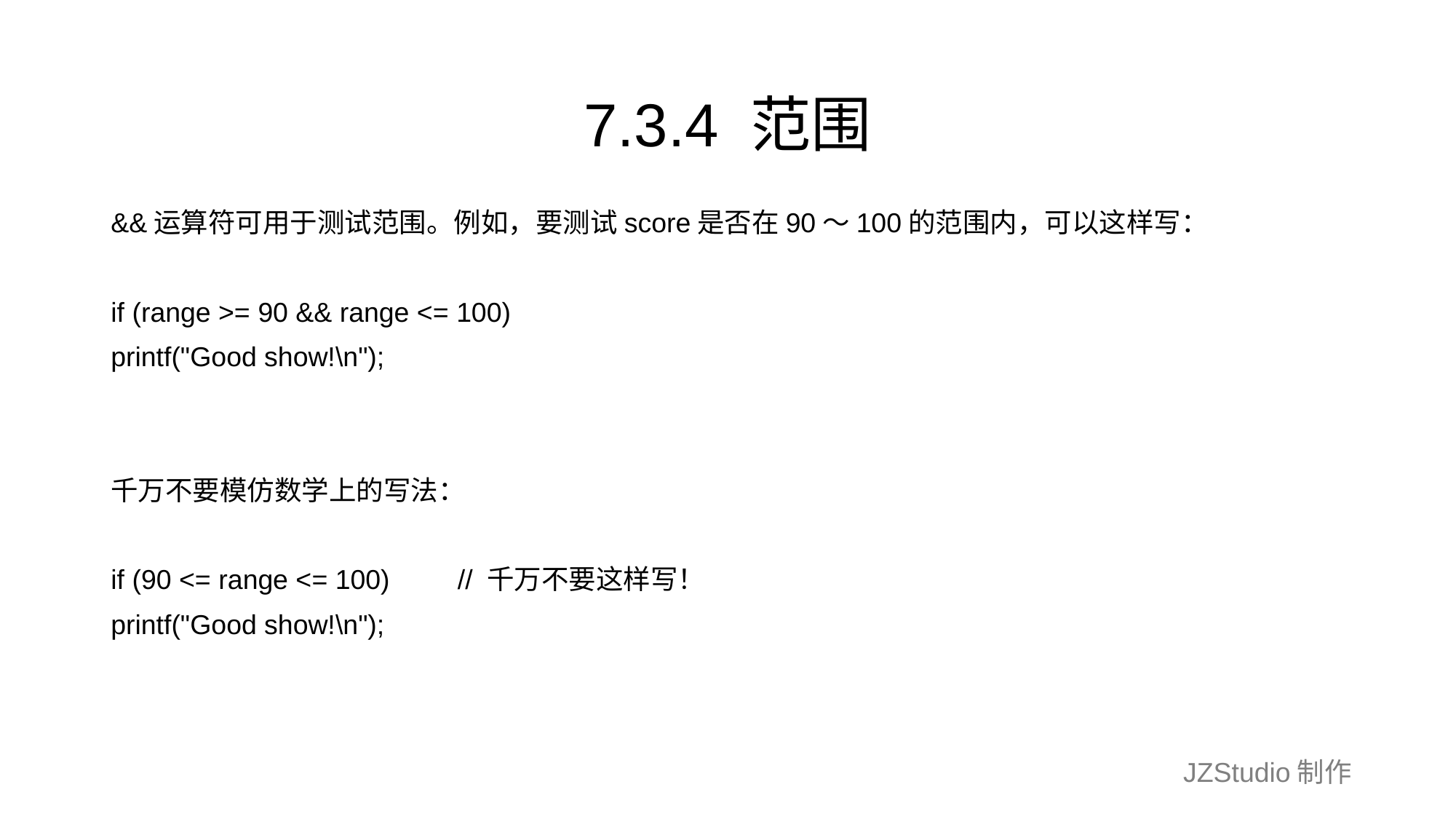

# 7.3.4 范围
&&运算符可用于测试范围。例如，要测试score是否在90～100的范围内，可以这样写：

if (range >= 90 && range <= 100)
printf("Good show!\n");

千万不要模仿数学上的写法：

if (90 <= range <= 100)　　// 千万不要这样写！
printf("Good show!\n");